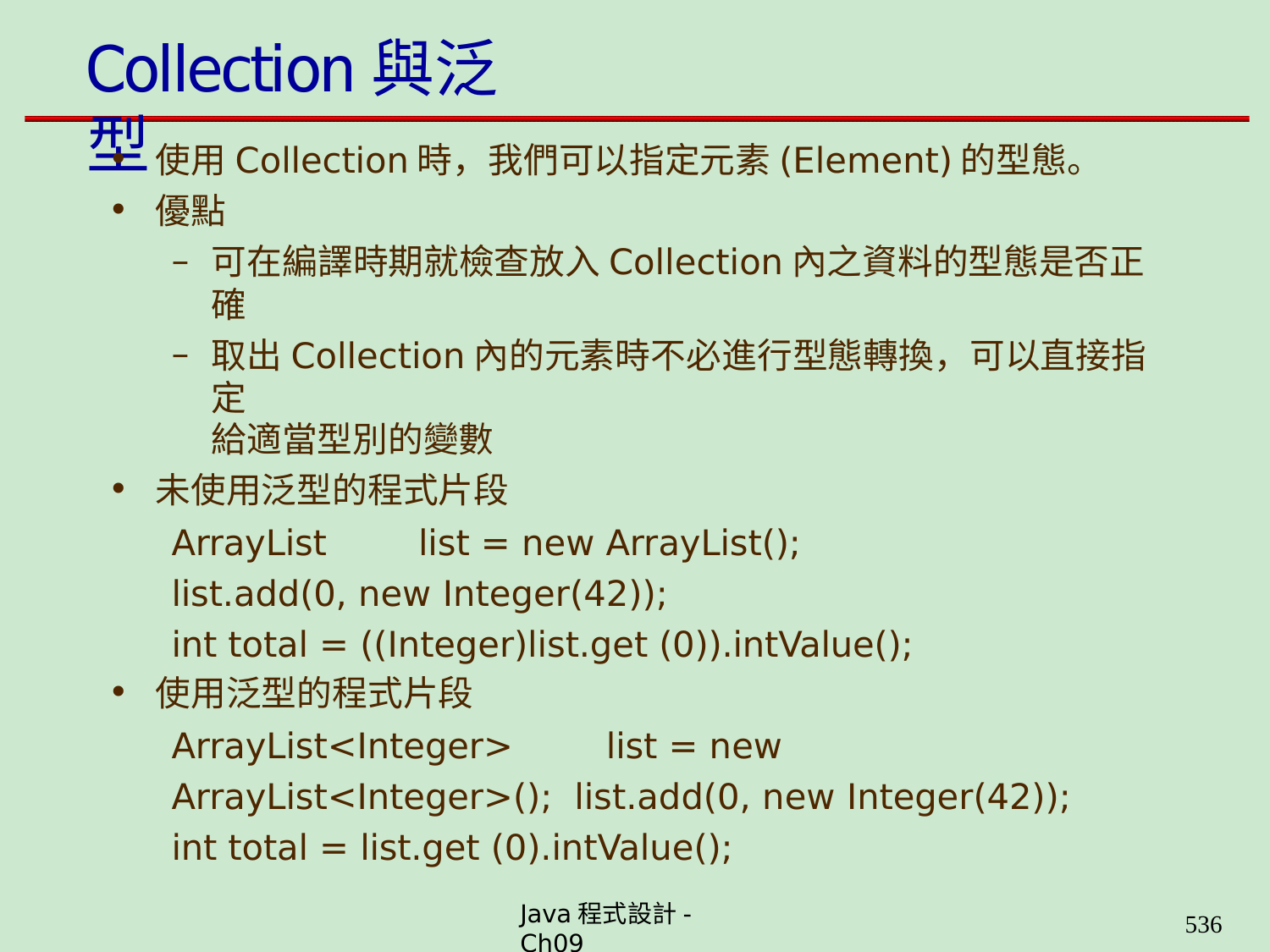

# Collection與泛型
使用Collection時，我們可以指定元素(Element)的型態。
優點
可在編譯時期就檢查放入Collection內之資料的型態是否正確
取出Collection內的元素時不必進行型態轉換，可以直接指定
給適當型別的變數
未使用泛型的程式片段
ArrayList	list = new ArrayList();
list.add(0, new Integer(42));
int total = ((Integer)list.get (0)).intValue();
使用泛型的程式片段
ArrayList<Integer>	list = new ArrayList<Integer>();  list.add(0, new Integer(42));
int total = list.get (0).intValue();
Java程式設計-Ch09
536